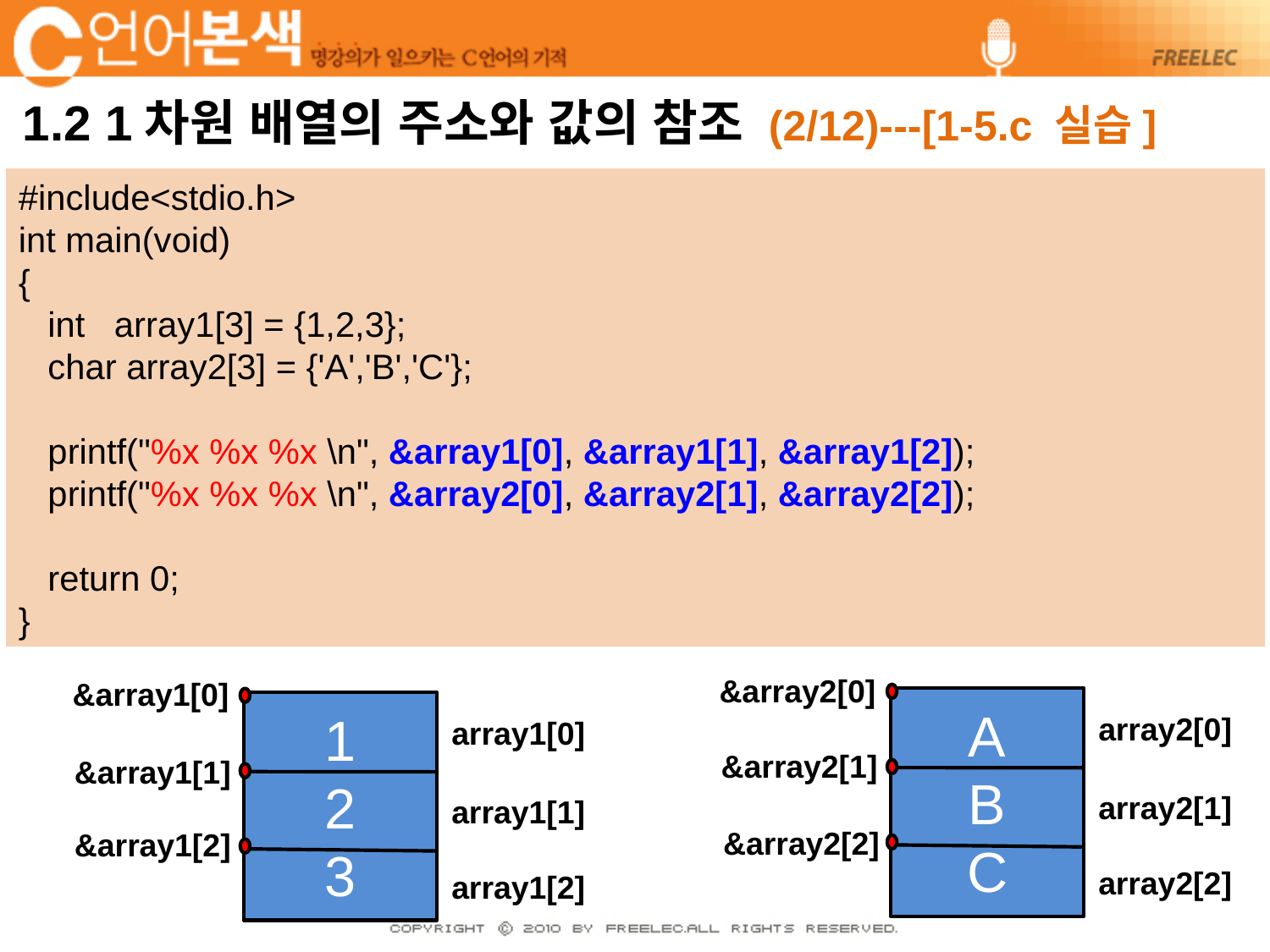

# 1.2 1차원 배열의 주소와 값의 참조 (2/12)---[1-5.c 실습]

#include<stdio.h>
int main(void)
{
   int   array1[3] = {1,2,3};
   char array2[3] = {'A','B','C'};

   printf("%x %x %x \n", &array1[0], &array1[1], &array1[2]);
   printf("%x %x %x \n", &array2[0], &array2[1], &array2[2]);

   return 0;
}
&array2[0]
A
B
C
array2[0]

&array2[1]
array2[1]
&array2[2]
array2[2]
&array1[0]
1
2
3
array1[0]

&array1[1]
array1[1]
&array1[2]
array1[2]